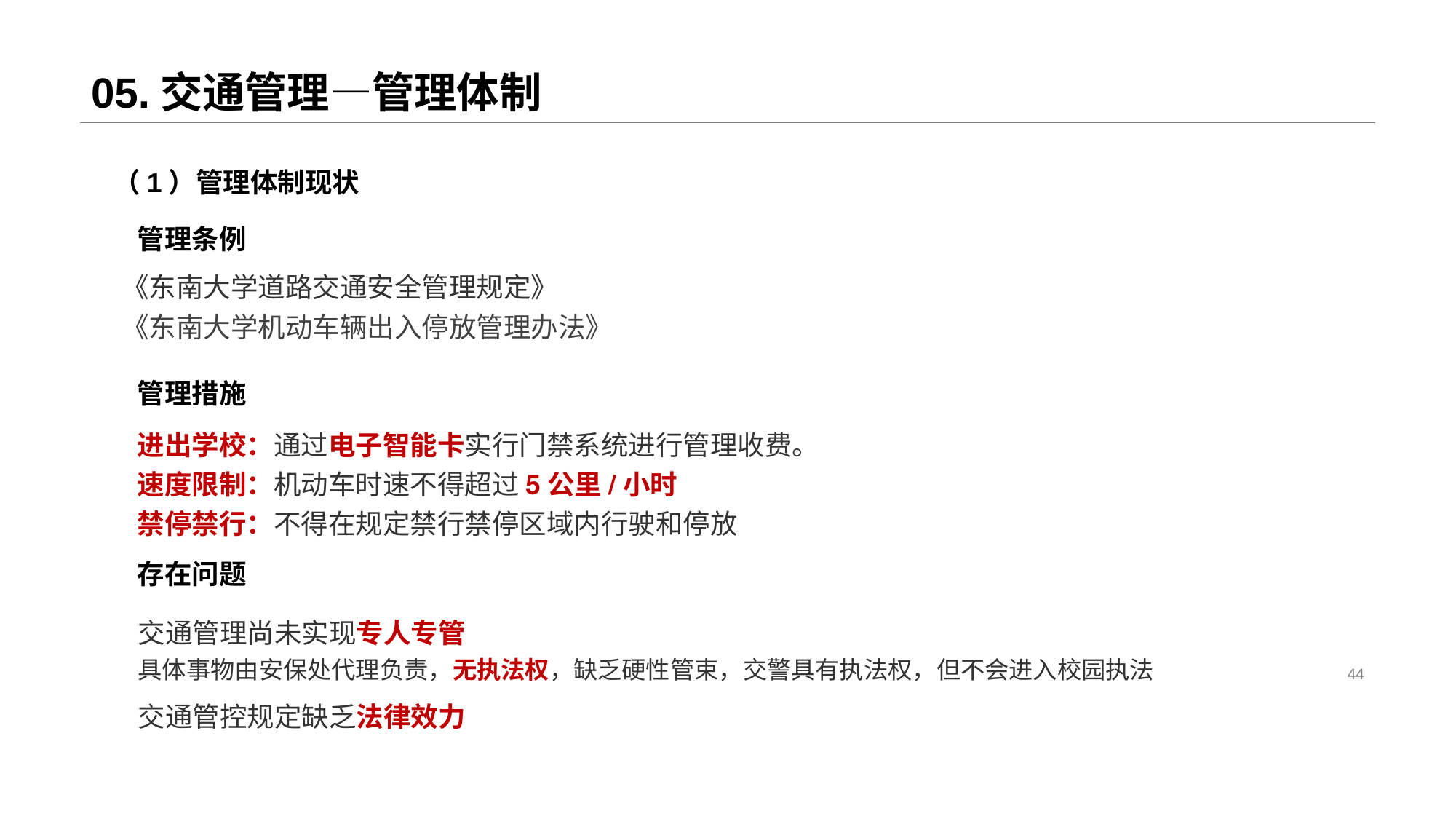

# 05.交通管理—管理体制
（1）管理体制现状
管理条例
《东南大学道路交通安全管理规定》
《东南大学机动车辆出入停放管理办法》
管理措施
进出学校：通过电子智能卡实行门禁系统进行管理收费。
速度限制：机动车时速不得超过5公里/小时
禁停禁行：不得在规定禁行禁停区域内行驶和停放
存在问题
交通管理尚未实现专人专管
具体事物由安保处代理负责，无执法权，缺乏硬性管束，交警具有执法权，但不会进入校园执法
交通管控规定缺乏法律效力

44